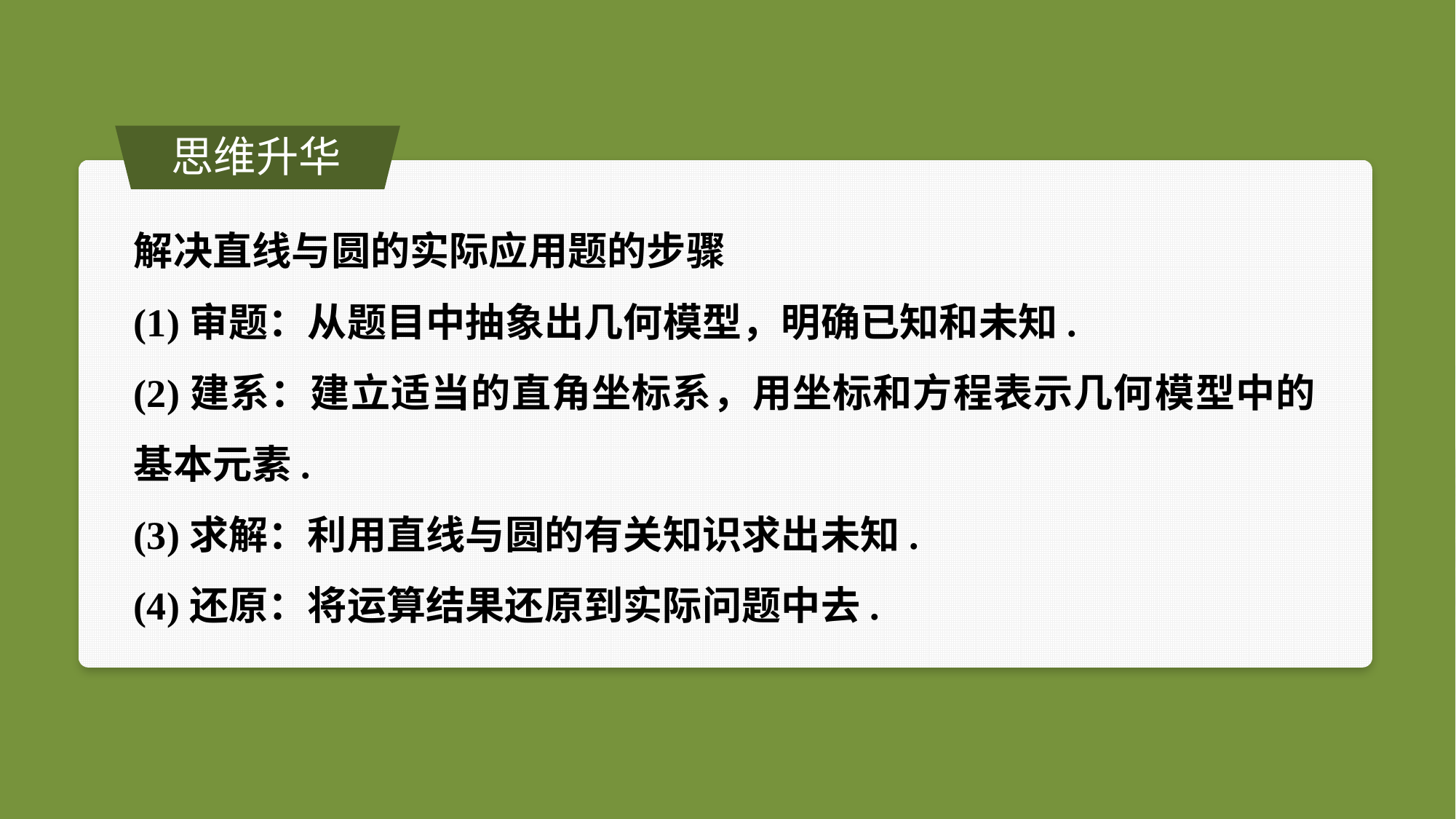

思维升华

解决直线与圆的实际应用题的步骤
(1)审题：从题目中抽象出几何模型，明确已知和未知.
(2)建系：建立适当的直角坐标系，用坐标和方程表示几何模型中的基本元素.
(3)求解：利用直线与圆的有关知识求出未知.
(4)还原：将运算结果还原到实际问题中去.